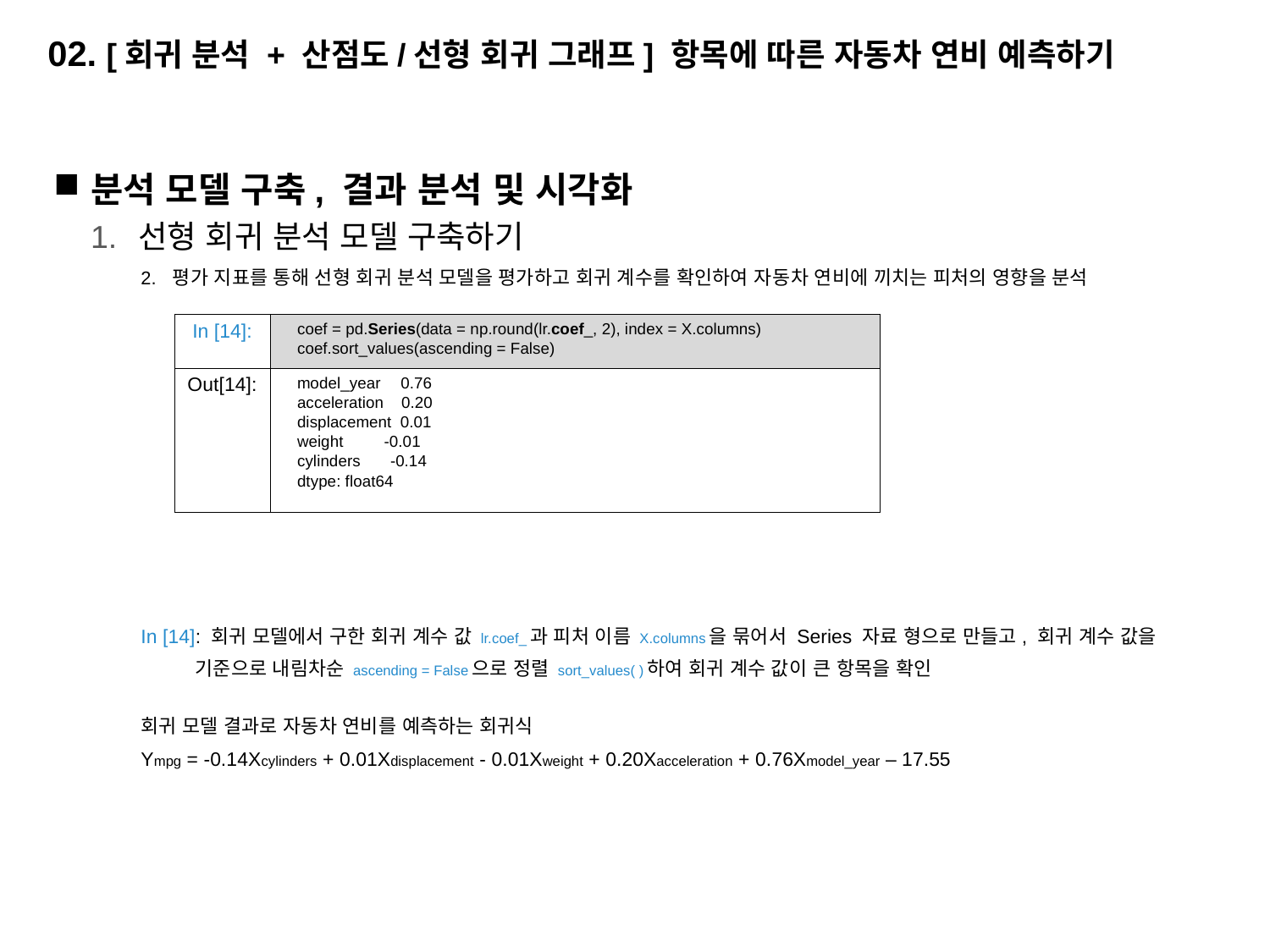

# 02. [회귀 분석 + 산점도/선형 회귀 그래프] 항목에 따른 자동차 연비 예측하기
분석 모델 구축, 결과 분석 및 시각화
선형 회귀 분석 모델 구축하기
평가 지표를 통해 선형 회귀 분석 모델을 평가하고 회귀 계수를 확인하여 자동차 연비에 끼치는 피처의 영향을 분석

In [14]: 회귀 모델에서 구한 회귀 계수 값 lr.coef_과 피처 이름 X.columns을 묶어서 Series 자료 형으로 만들고, 회귀 계수 값을
         기준으로 내림차순 ascending = False으로 정렬 sort_values( )하여 회귀 계수 값이 큰 항목을 확인

회귀 모델 결과로 자동차 연비를 예측하는 회귀식
Ympg = -0.14Xcylinders + 0.01Xdisplacement - 0.01Xweight + 0.20Xacceleration + 0.76Xmodel_year – 17.55
| In [14]: | coef = pd.Series(data = np.round(lr.coef\_, 2), index = X.columns) coef.sort\_values(ascending = False) |
| --- | --- |
| Out[14]: | model\_year 0.76 acceleration 0.20 displacement 0.01 weight -0.01 cylinders -0.14 dtype: float64 |